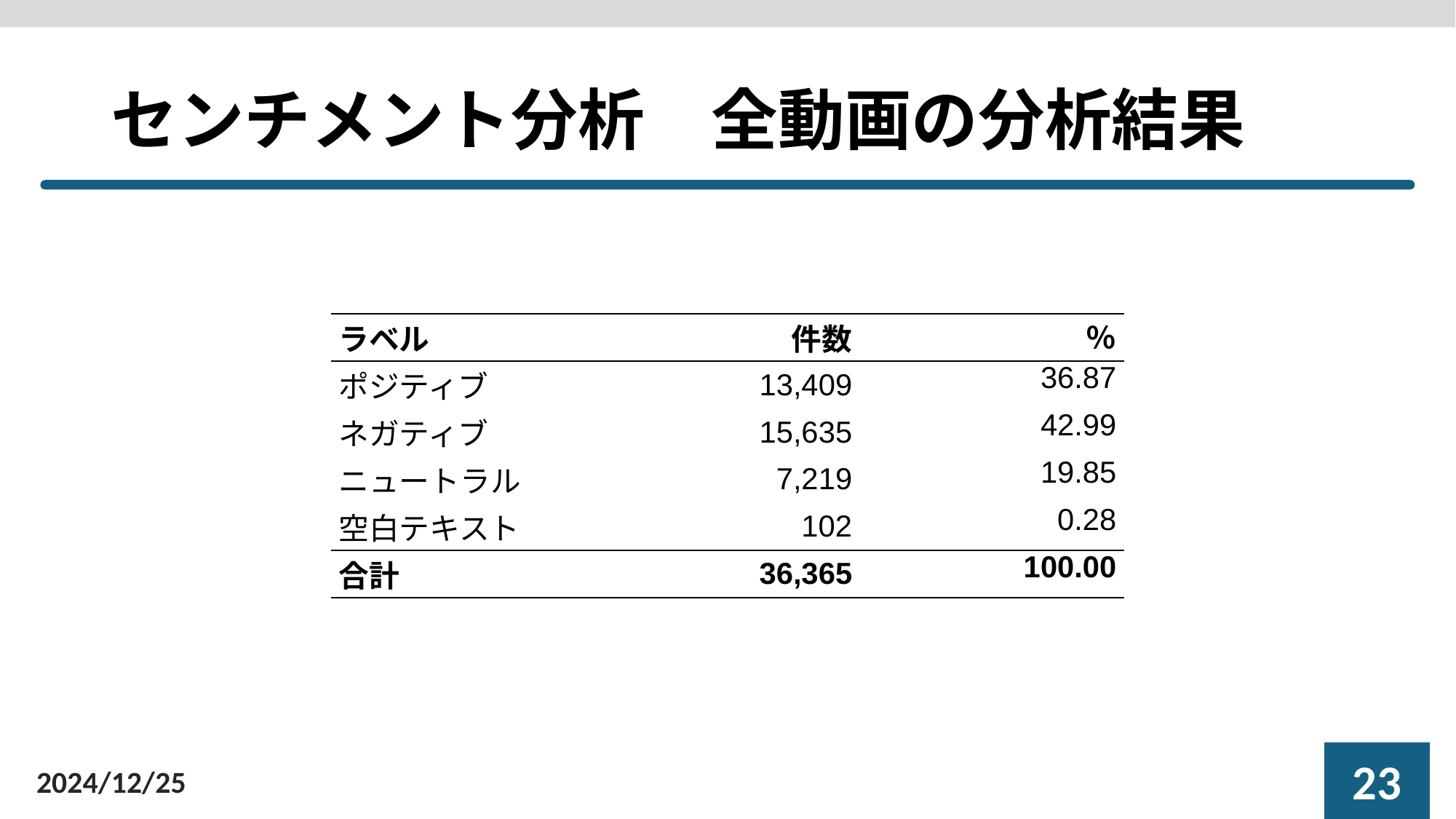

# センチメント分析　全動画の分析結果

| ラベル | 件数 | ％ |
| --- | --- | --- |
| ポジティブ | 13,409 | 36.87 |
| ネガティブ | 15,635 | 42.99 |
| ニュートラル | 7,219 | 19.85 |
| 空白テキスト | 102 | 0.28 |
| 合計 | 36,365 | 100.00 |
23
2024/12/25
| 大統領候補者名 | ポジティブ件数 | ネガティブ件数 | ニュートラル件数 | エラー件数 | 合計 |
| --- | --- | --- | --- | --- | --- |
| アニス・ バスウェダン | 5,833 | 7,505 | 2,275 | 28 | 15,641 |
|  | 37.29% | 47.98% | 14.55% | 0.18% | 100% |
| プラボウォ・ スビアント | 4,706 | 4,488 | 2,754 | 54 | 12,002 |
|  | 39.21% | 37.39% | 22.95% | 0.45% | 100% |
| ガンジャル・ プラノウオ | 3,337 | 4,285 | 2,080 | 574 | 9,729 |
|  | 34.30% | 44.04% | 21.38% | 0.28% | 100% |